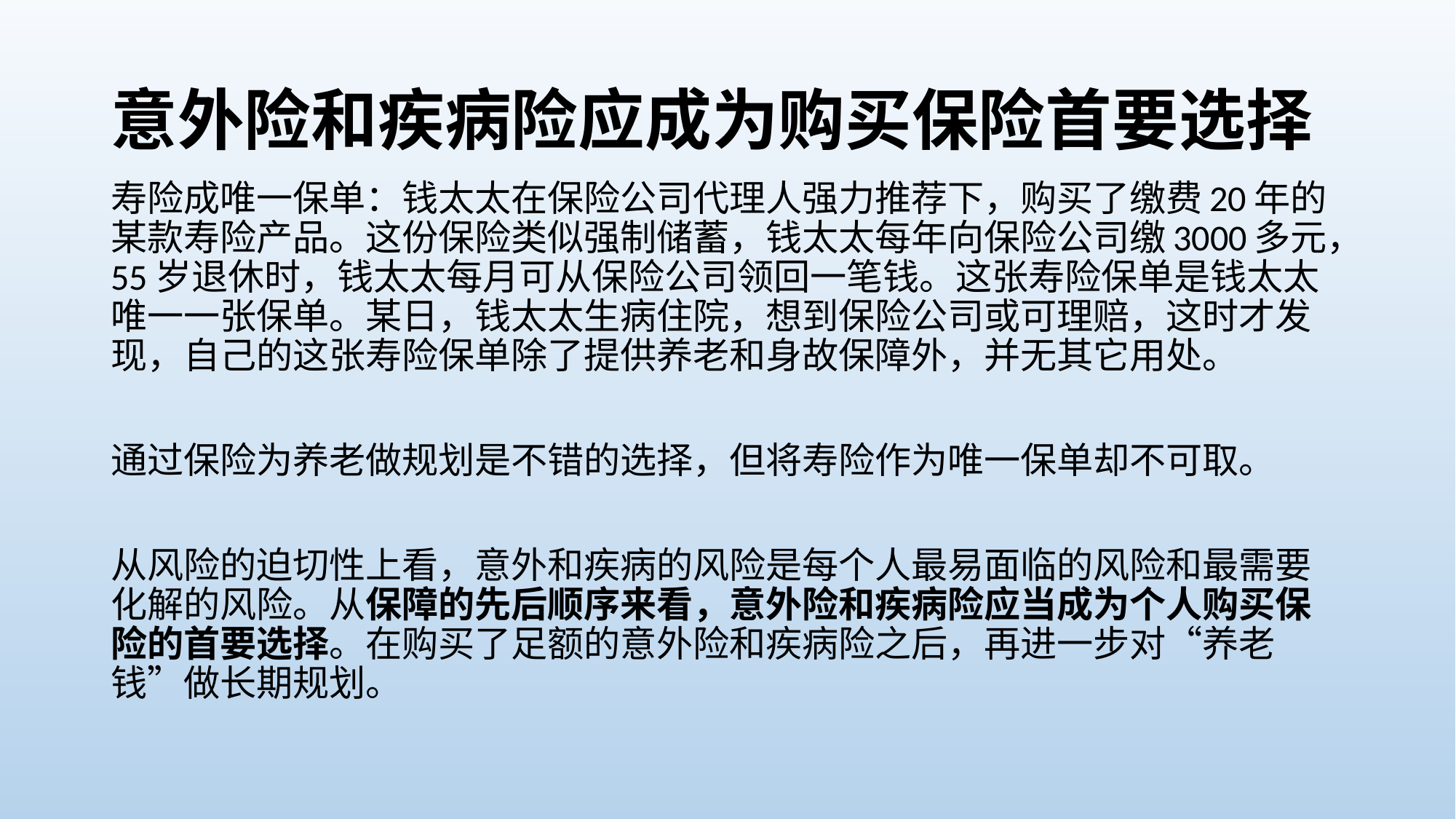

# 意外险和疾病险应成为购买保险首要选择
寿险成唯一保单：钱太太在保险公司代理人强力推荐下，购买了缴费20年的某款寿险产品。这份保险类似强制储蓄，钱太太每年向保险公司缴3000多元，55岁退休时，钱太太每月可从保险公司领回一笔钱。这张寿险保单是钱太太唯一一张保单。某日，钱太太生病住院，想到保险公司或可理赔，这时才发现，自己的这张寿险保单除了提供养老和身故保障外，并无其它用处。

通过保险为养老做规划是不错的选择，但将寿险作为唯一保单却不可取。

从风险的迫切性上看，意外和疾病的风险是每个人最易面临的风险和最需要化解的风险。从保障的先后顺序来看，意外险和疾病险应当成为个人购买保险的首要选择。在购买了足额的意外险和疾病险之后，再进一步对“养老钱”做长期规划。